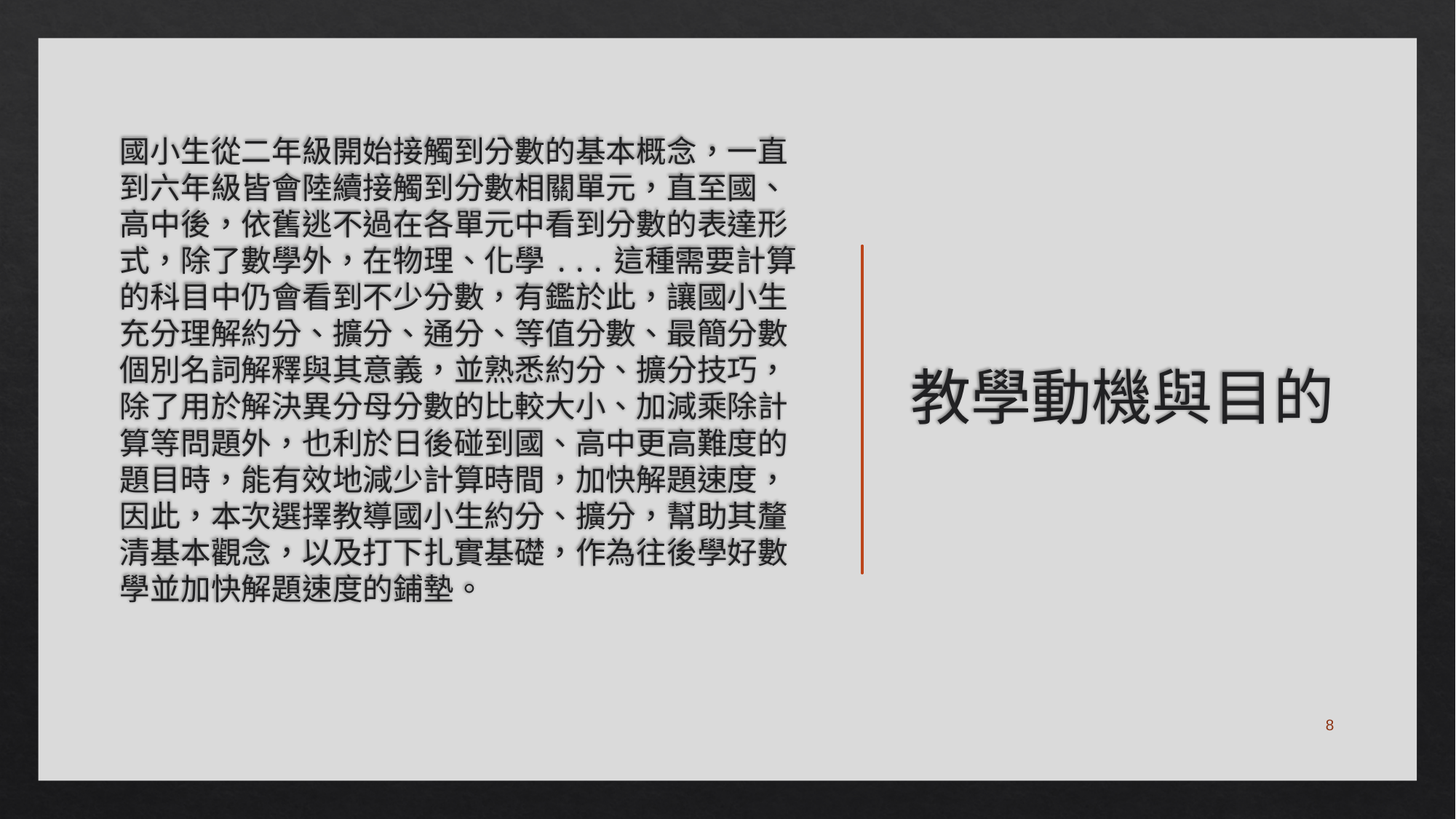

國小生從二年級開始接觸到分數的基本概念，一直到六年級皆會陸續接觸到分數相關單元，直至國、高中後，依舊逃不過在各單元中看到分數的表達形式，除了數學外，在物理、化學...這種需要計算的科目中仍會看到不少分數，有鑑於此，讓國小生充分理解約分、擴分、通分、等值分數、最簡分數個別名詞解釋與其意義，並熟悉約分、擴分技巧，除了用於解決異分母分數的比較大小、加減乘除計算等問題外，也利於日後碰到國、高中更高難度的題目時，能有效地減少計算時間，加快解題速度，因此，本次選擇教導國小生約分、擴分，幫助其釐清基本觀念，以及打下扎實基礎，作為往後學好數學並加快解題速度的鋪墊。

# 教學動機與目的
8